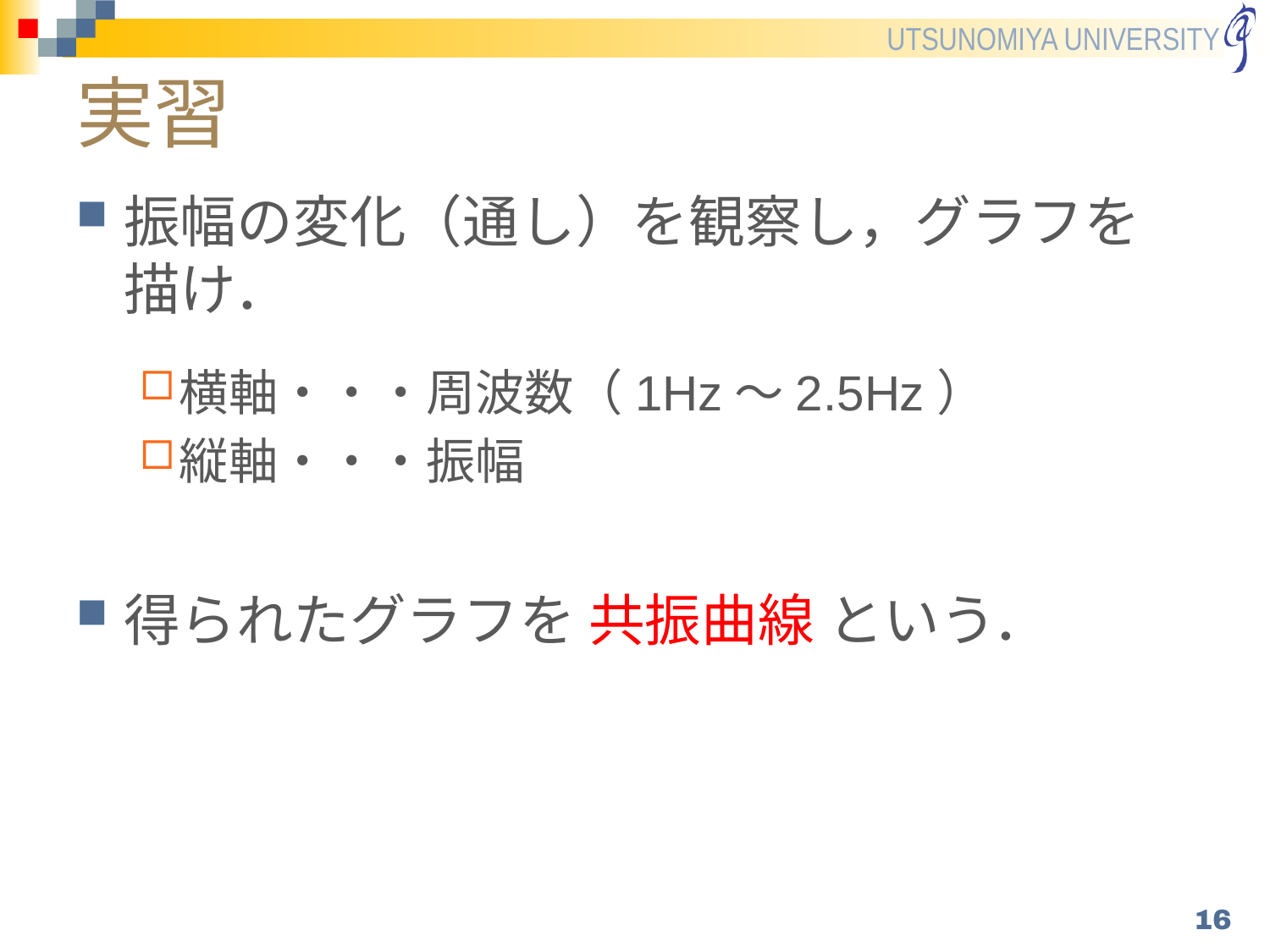

# 実習
振幅の変化（通し）を観察し，グラフを描け．
横軸・・・周波数（1Hz～2.5Hz）
縦軸・・・振幅

得られたグラフを 共振曲線 という．

16